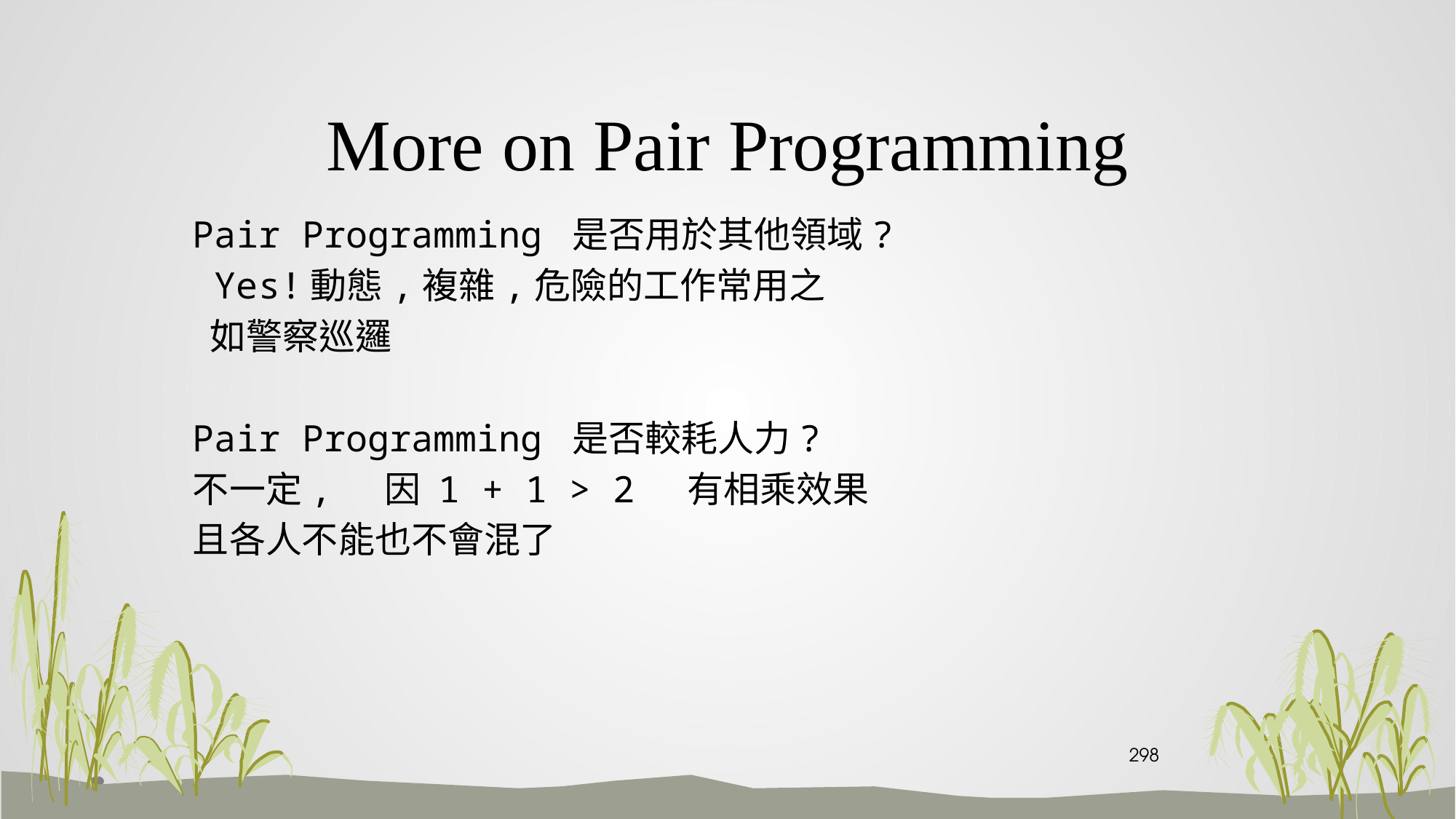

# More on Pair Programming
Pair Programming 是否用於其他領域?
 Yes!動態,複雜,危險的工作常用之
 如警察巡邏

Pair Programming 是否較耗人力?
不一定,  因 1 + 1 > 2  有相乘效果
且各人不能也不會混了
298